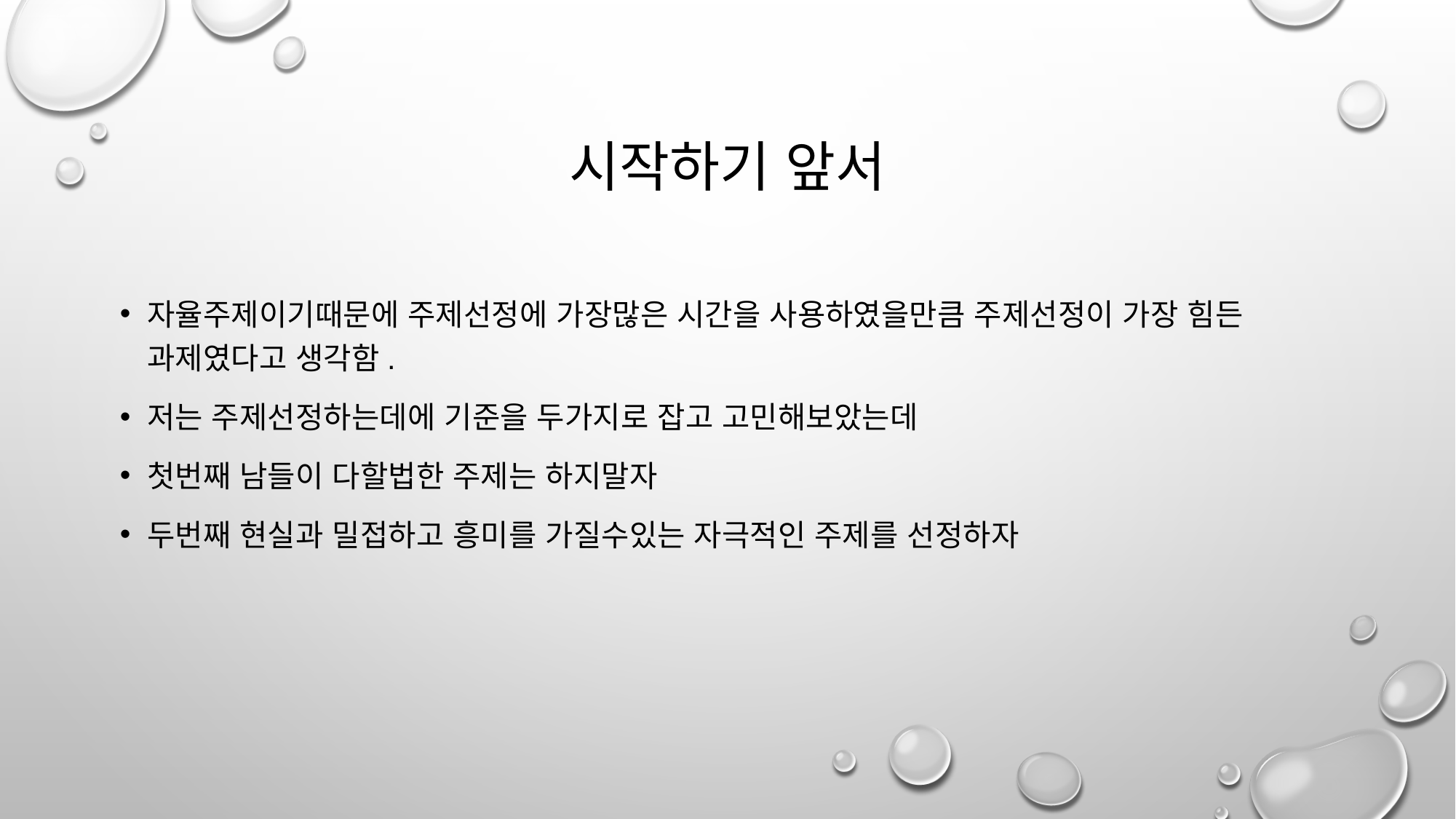

# 시작하기 앞서
자율주제이기때문에 주제선정에 가장많은 시간을 사용하였을만큼 주제선정이 가장 힘든 과제였다고 생각함.
저는 주제선정하는데에 기준을 두가지로 잡고 고민해보았는데
첫번째 남들이 다할법한 주제는 하지말자
두번째 현실과 밀접하고 흥미를 가질수있는 자극적인 주제를 선정하자